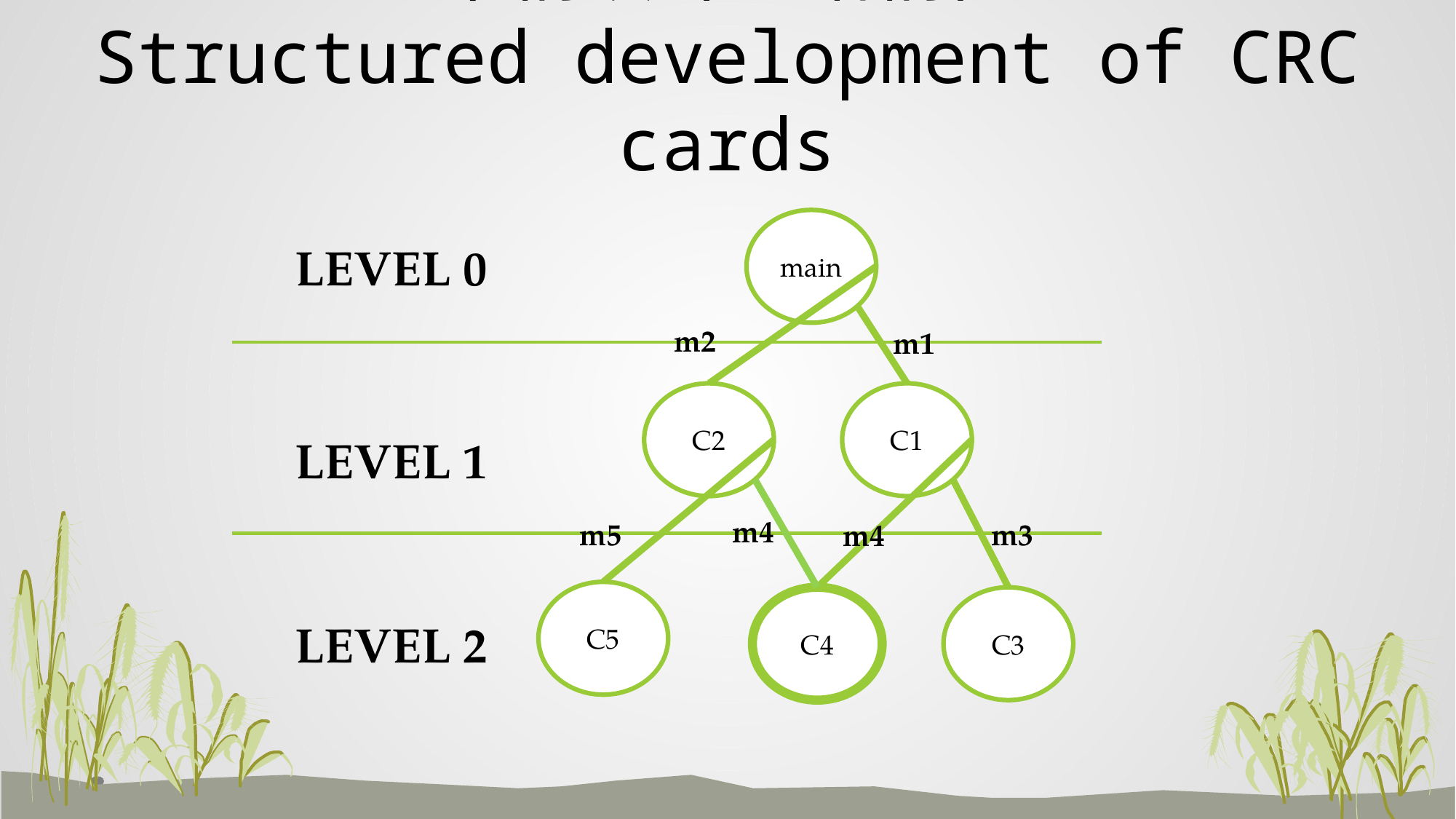

# 架構設計的結構性 Structured development of CRC cards
main
LEVEL 0
m2
m1

C2
C1
LEVEL 1
m4
m5
m3
m4

C5
C4
C3
LEVEL 2